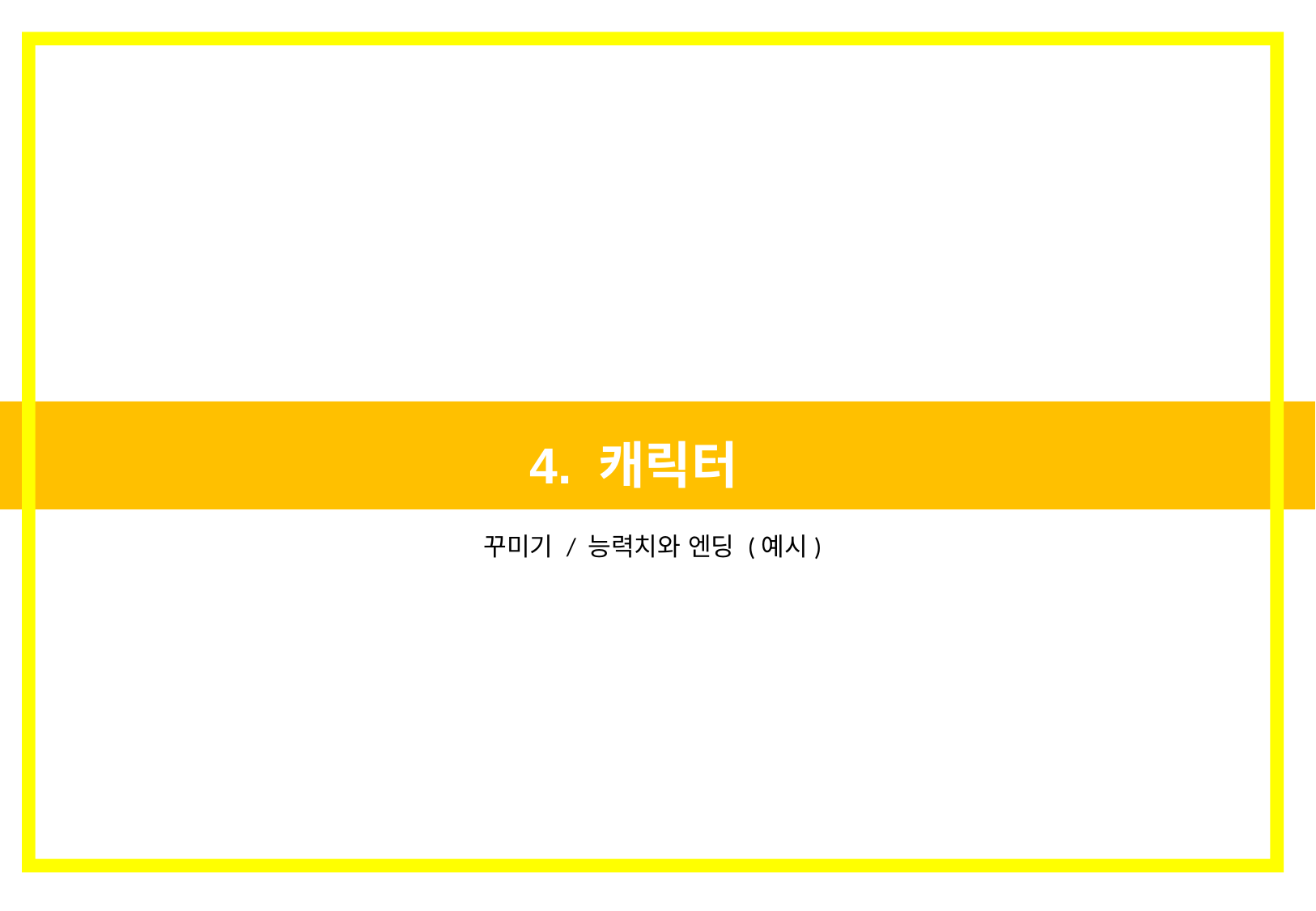

4. 캐릭터

꾸미기 / 능력치와 엔딩 (예시)